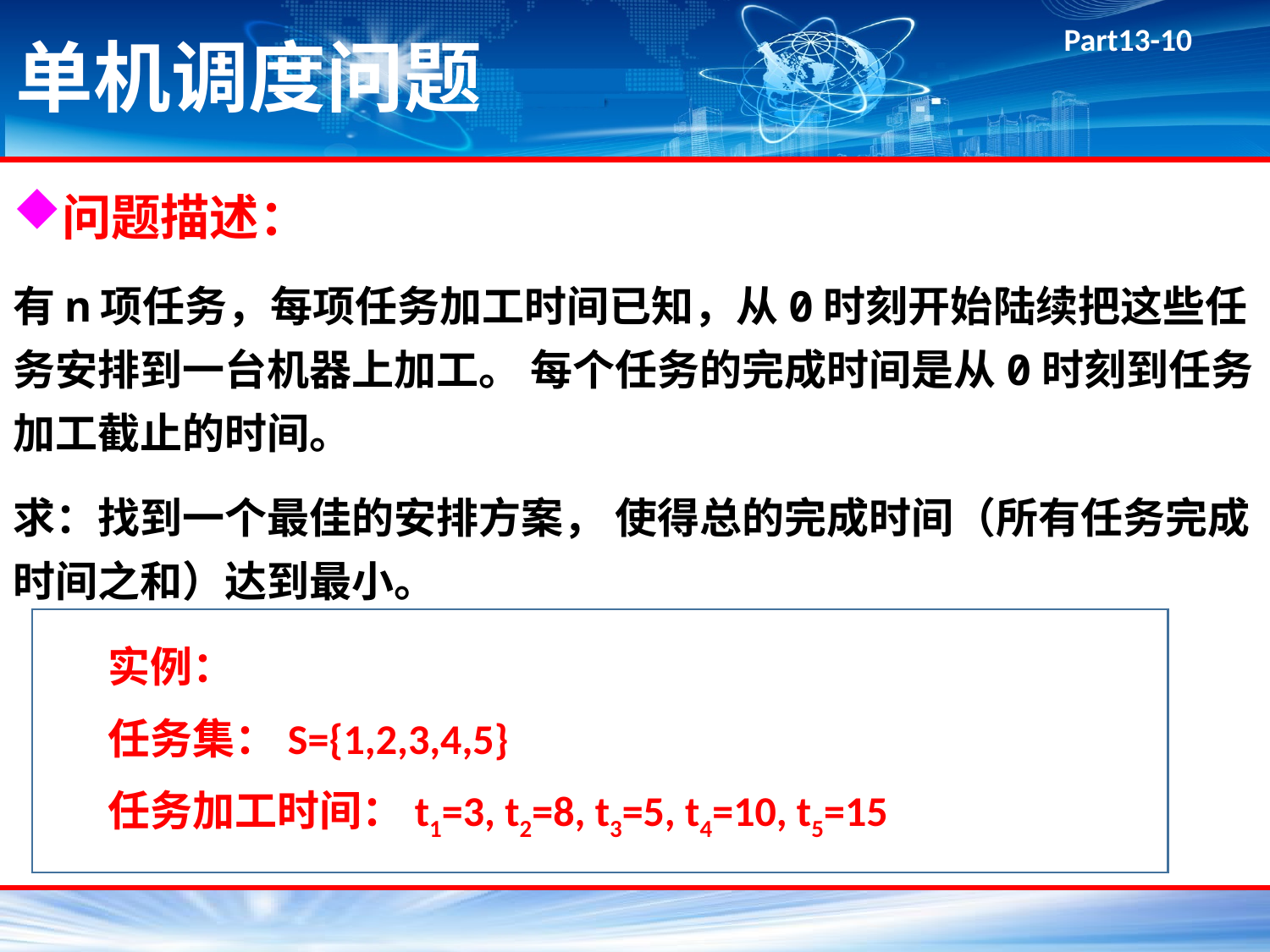

# 单机调度问题
问题描述：
有n项任务，每项任务加工时间已知，从0时刻开始陆续把这些任务安排到一台机器上加工。 每个任务的完成时间是从0时刻到任务加工截止的时间。
求：找到一个最佳的安排方案， 使得总的完成时间（所有任务完成时间之和）达到最小。
实例：
任务集：S={1,2,3,4,5}
任务加工时间：t1=3, t2=8, t3=5, t4=10, t5=15